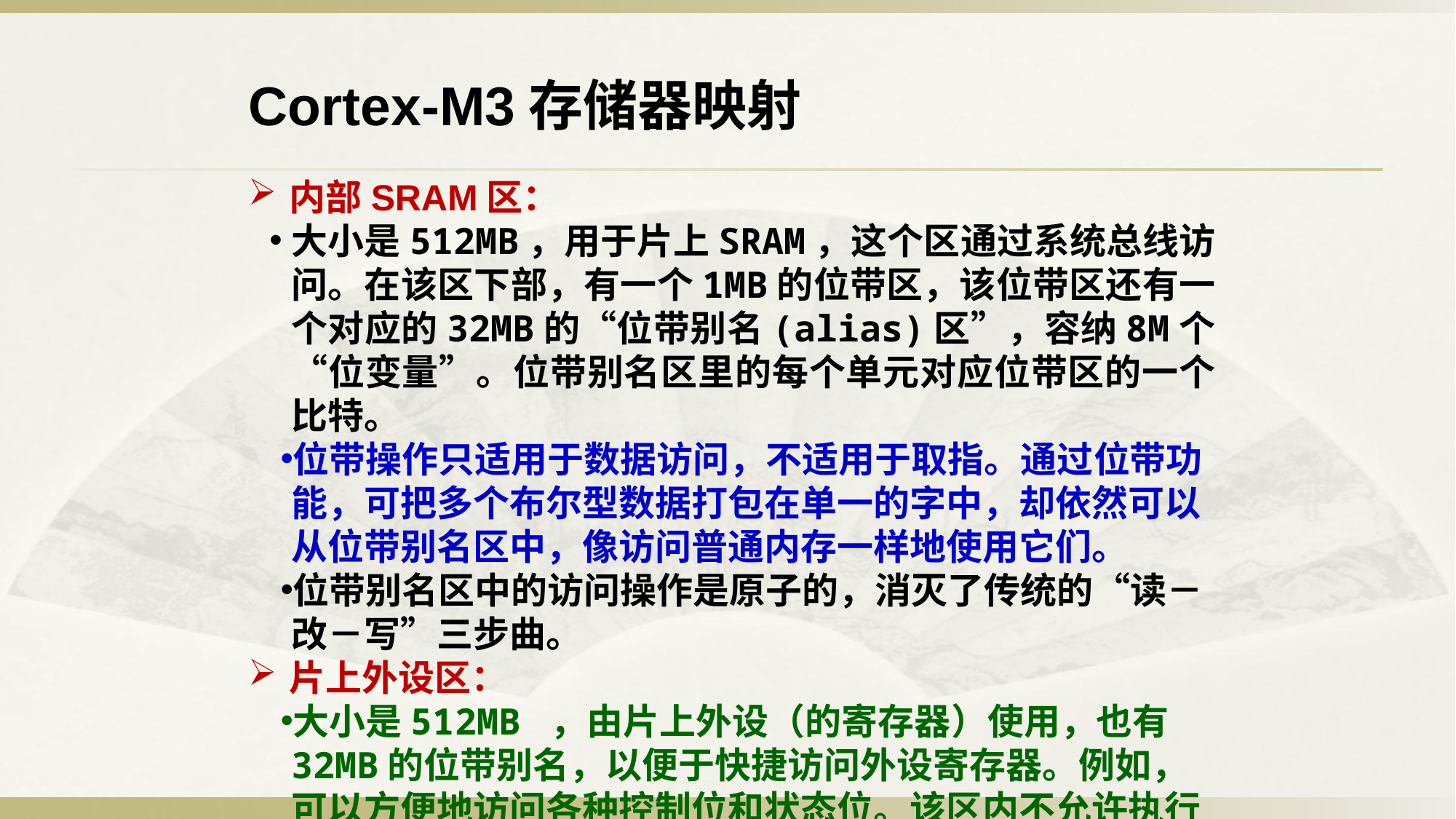

Cortex-M3存储器映射
内部SRAM区：
大小是512MB，用于片上SRAM，这个区通过系统总线访问。在该区下部，有一个1MB的位带区，该位带区还有一个对应的32MB的“位带别名(alias)区”，容纳8M个“位变量”。位带别名区里的每个单元对应位带区的一个比特。
位带操作只适用于数据访问，不适用于取指。通过位带功能，可把多个布尔型数据打包在单一的字中，却依然可以从位带别名区中，像访问普通内存一样地使用它们。
位带别名区中的访问操作是原子的，消灭了传统的“读－改－写”三步曲。
片上外设区：
大小是512MB ，由片上外设（的寄存器）使用，也有32MB的位带别名，以便于快捷访问外设寄存器。例如，可以方便地访问各种控制位和状态位。该区内不允许执行指令。